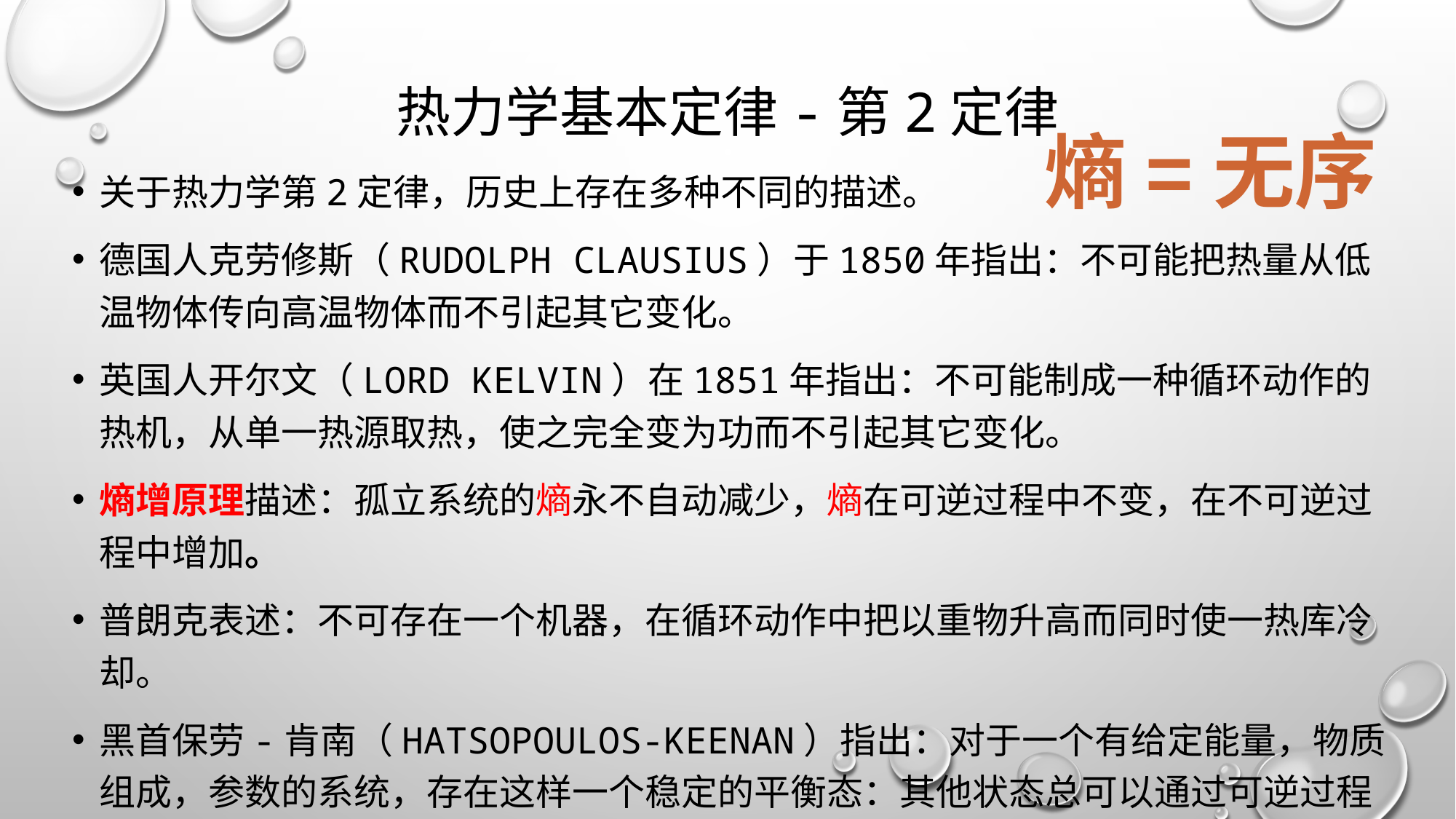

# 热力学基本定律-第2定律
熵=无序
关于热力学第2定律，历史上存在多种不同的描述。
德国人克劳修斯（Rudolph Clausius）于1850年指出：不可能把热量从低温物体传向高温物体而不引起其它变化。
英国人开尔文（Lord Kelvin）在1851年指出：不可能制成一种循环动作的热机，从单一热源取热，使之完全变为功而不引起其它变化。
熵增原理描述：孤立系统的熵永不自动减少，熵在可逆过程中不变，在不可逆过程中增加。
普朗克表述：不可存在一个机器，在循环动作中把以重物升高而同时使一热库冷却。
黑首保劳-肯南（Hatsopoulos-Keenan）指出：对于一个有给定能量，物质组成，参数的系统，存在这样一个稳定的平衡态：其他状态总可以通过可逆过程达到之。